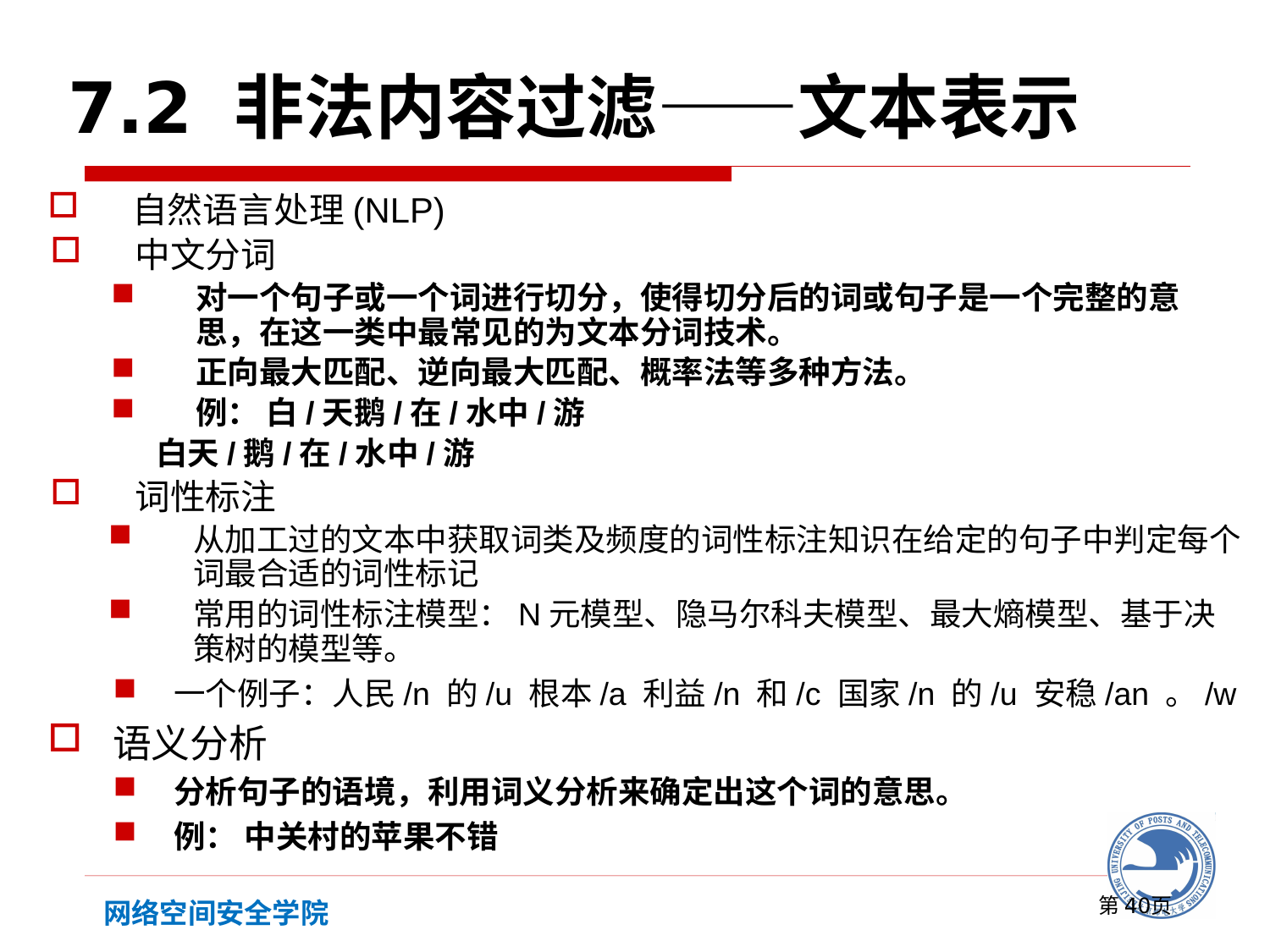

7.2 非法内容过滤——文本表示
自然语言处理(NLP)
中文分词
对一个句子或一个词进行切分，使得切分后的词或句子是一个完整的意思，在这一类中最常见的为文本分词技术。
正向最大匹配、逆向最大匹配、概率法等多种方法。
例： 白/天鹅/在/水中/游
              白天/鹅/在/水中/游
词性标注
从加工过的文本中获取词类及频度的词性标注知识在给定的句子中判定每个词最合适的词性标记
常用的词性标注模型：N元模型、隐马尔科夫模型、最大熵模型、基于决策树的模型等。
一个例子：人民/n 的/u 根本/a 利益/n 和/c 国家/n 的/u 安稳/an 。/w
语义分析
分析句子的语境，利用词义分析来确定出这个词的意思。
例： 中关村的苹果不错

40